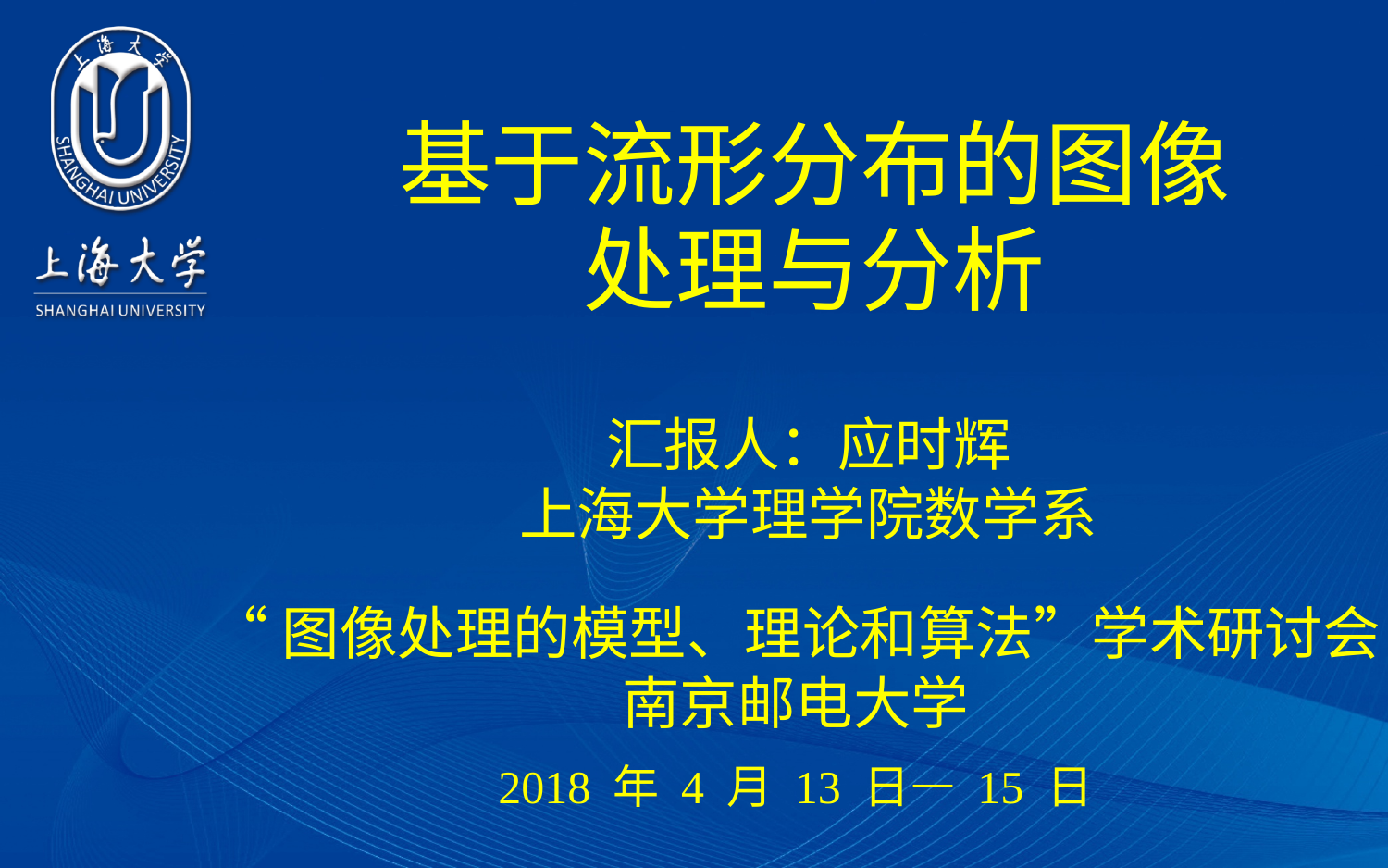

# 基于流形分布的图像 处理与分析
汇报人：应时辉
上海大学理学院数学系
“图像处理的模型、理论和算法”学术研讨会
南京邮电大学
2018 年 4 月 13 日— 15 日